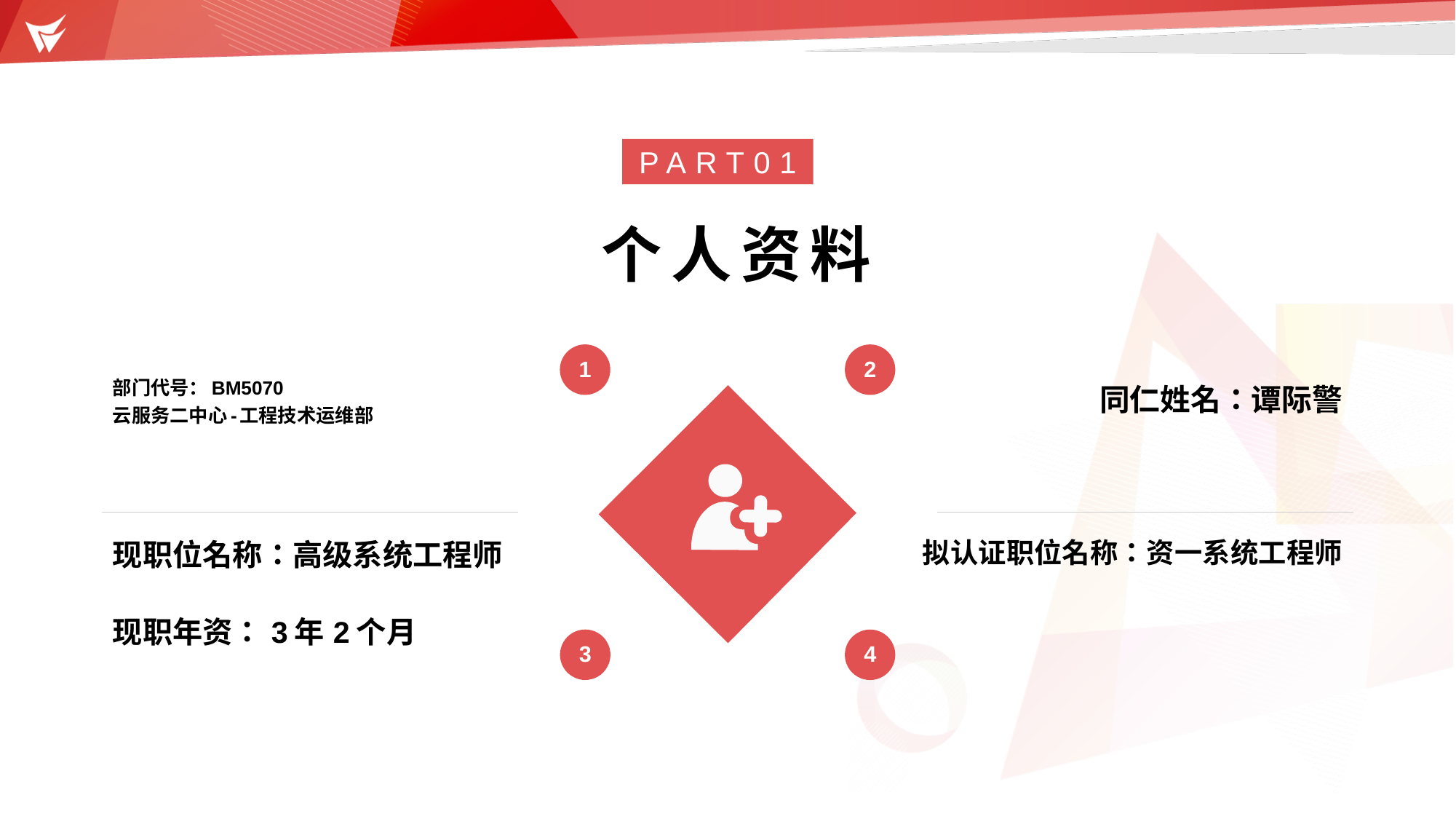

PART01
个人资料
1
2

3
4

部门代号：BM5070
云服务二中心-工程技术运维部

现职位名称：高级系统工程师

现职年资：3年2个月
同仁姓名：谭际警

拟认证职位名称：资一系统工程师